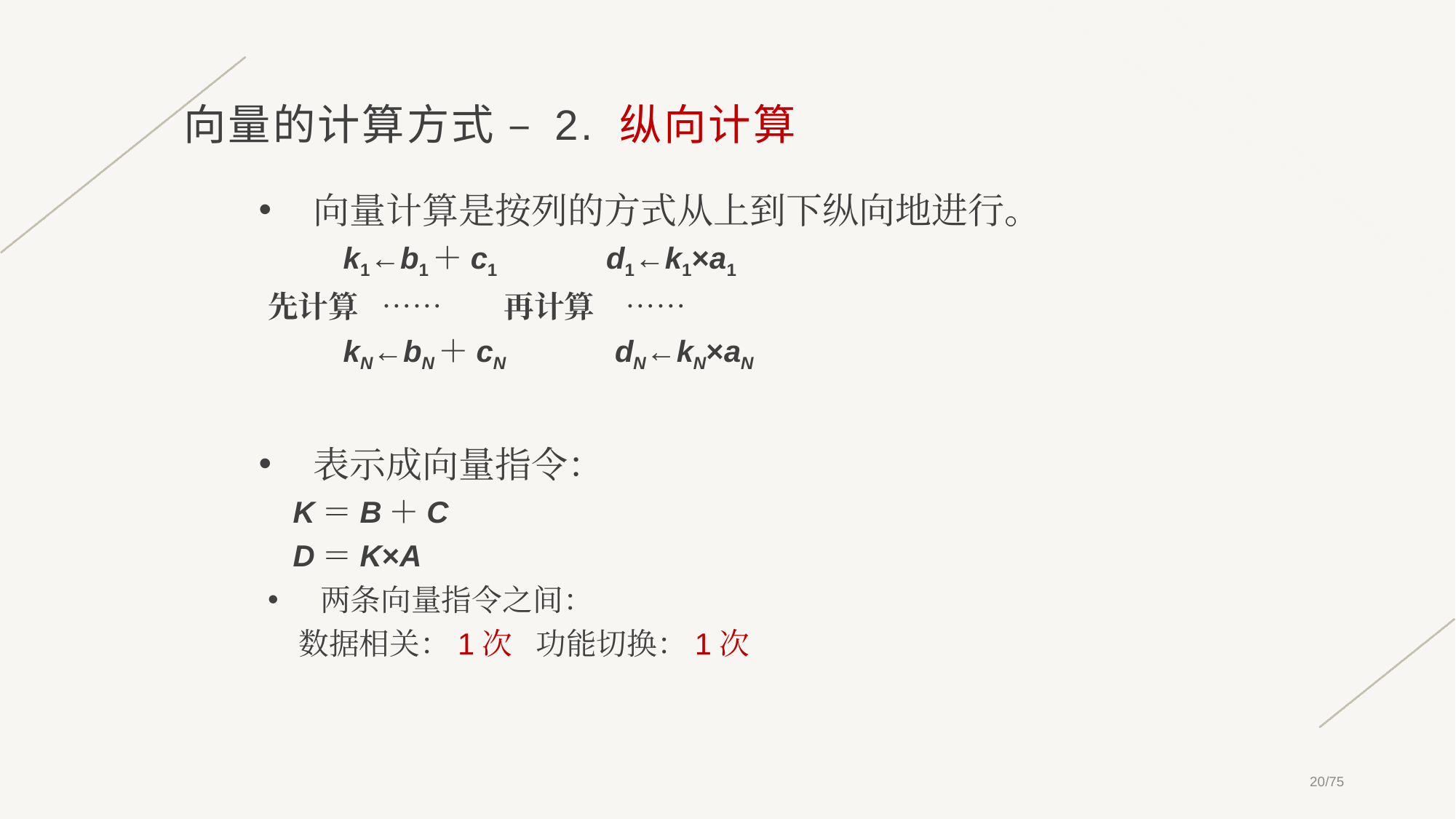

# 向量的计算方式 – 2. 纵向计算
向量计算是按列的方式从上到下纵向地进行。
         k1←b1＋c1             d1←k1×a1
先计算   ……        再计算    ……
         kN←bN＋cN             dN←kN×aN

表示成向量指令：
   K＝B＋C
   D＝K×A
两条向量指令之间：
   数据相关：1次   功能切换：1次

20/75